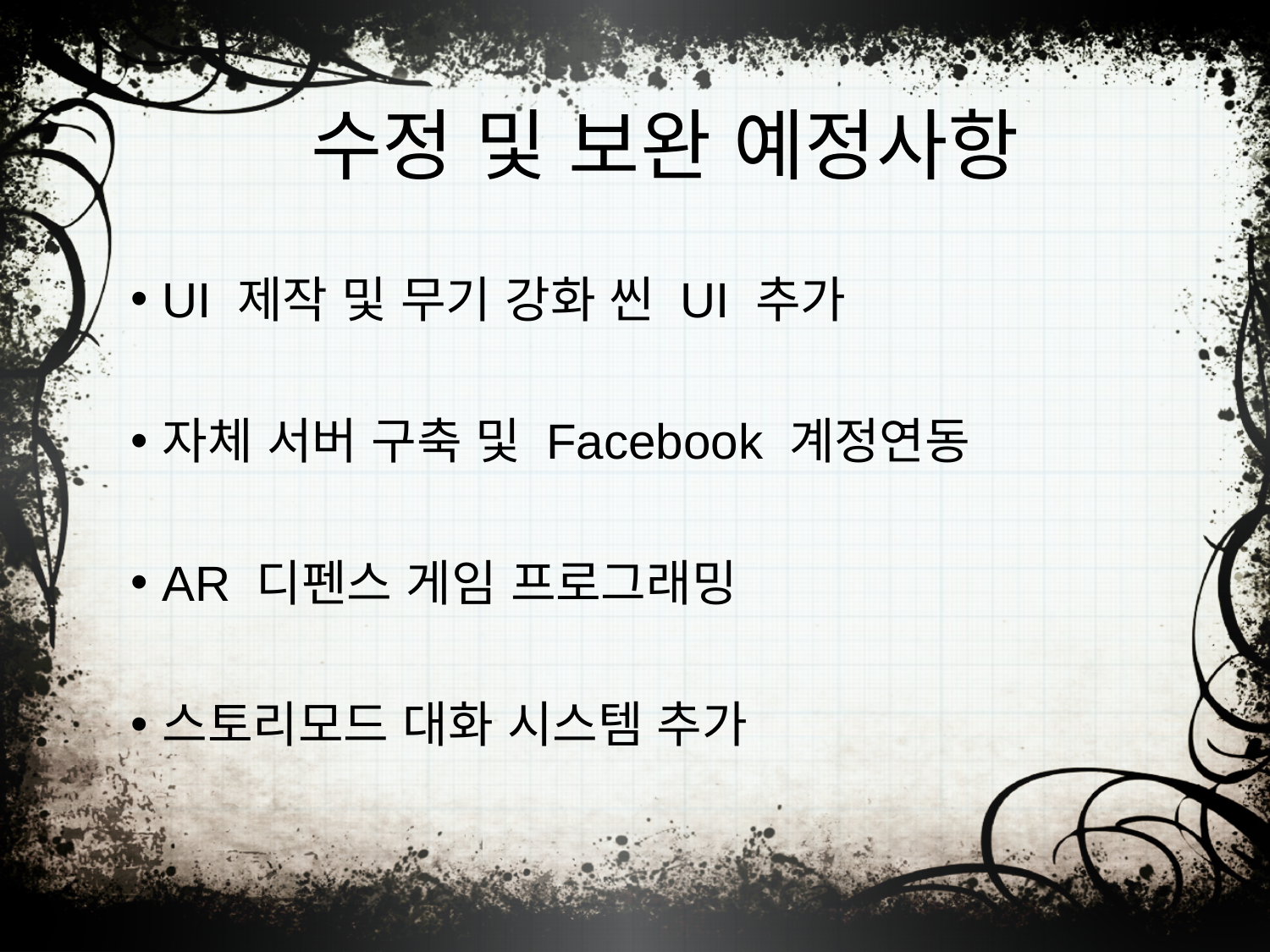

# 수정 및 보완 예정사항
UI 제작 및 무기 강화 씬 UI 추가

자체 서버 구축 및 Facebook 계정연동

AR 디펜스 게임 프로그래밍

스토리모드 대화 시스템 추가